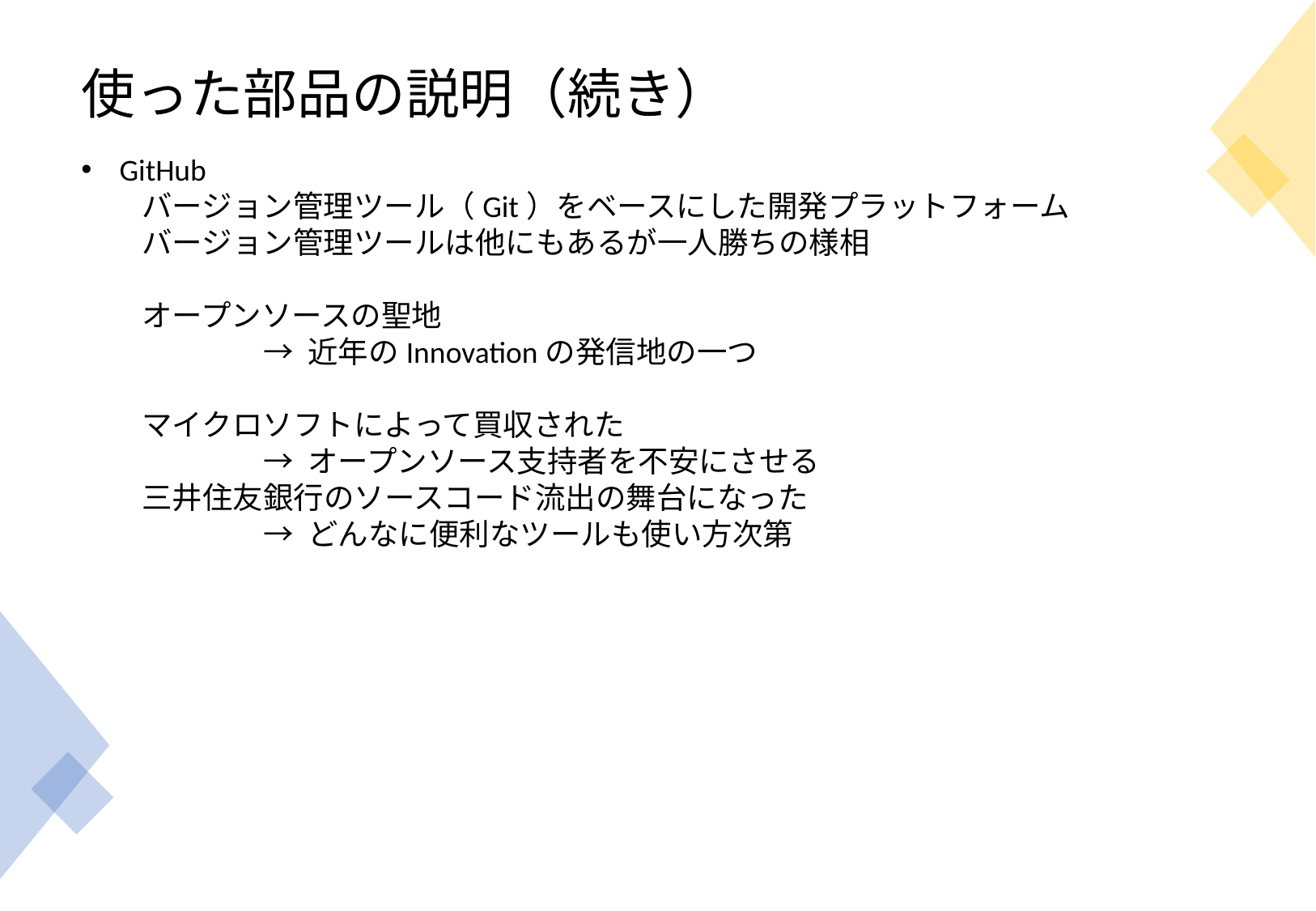

# 使った部品の説明（続き）
GitHub
バージョン管理ツール（Git）をベースにした開発プラットフォーム
バージョン管理ツールは他にもあるが一人勝ちの様相

オープンソースの聖地
	→ 近年のInnovationの発信地の一つ

マイクロソフトによって買収された
	→ オープンソース支持者を不安にさせる
三井住友銀行のソースコード流出の舞台になった
	→ どんなに便利なツールも使い方次第